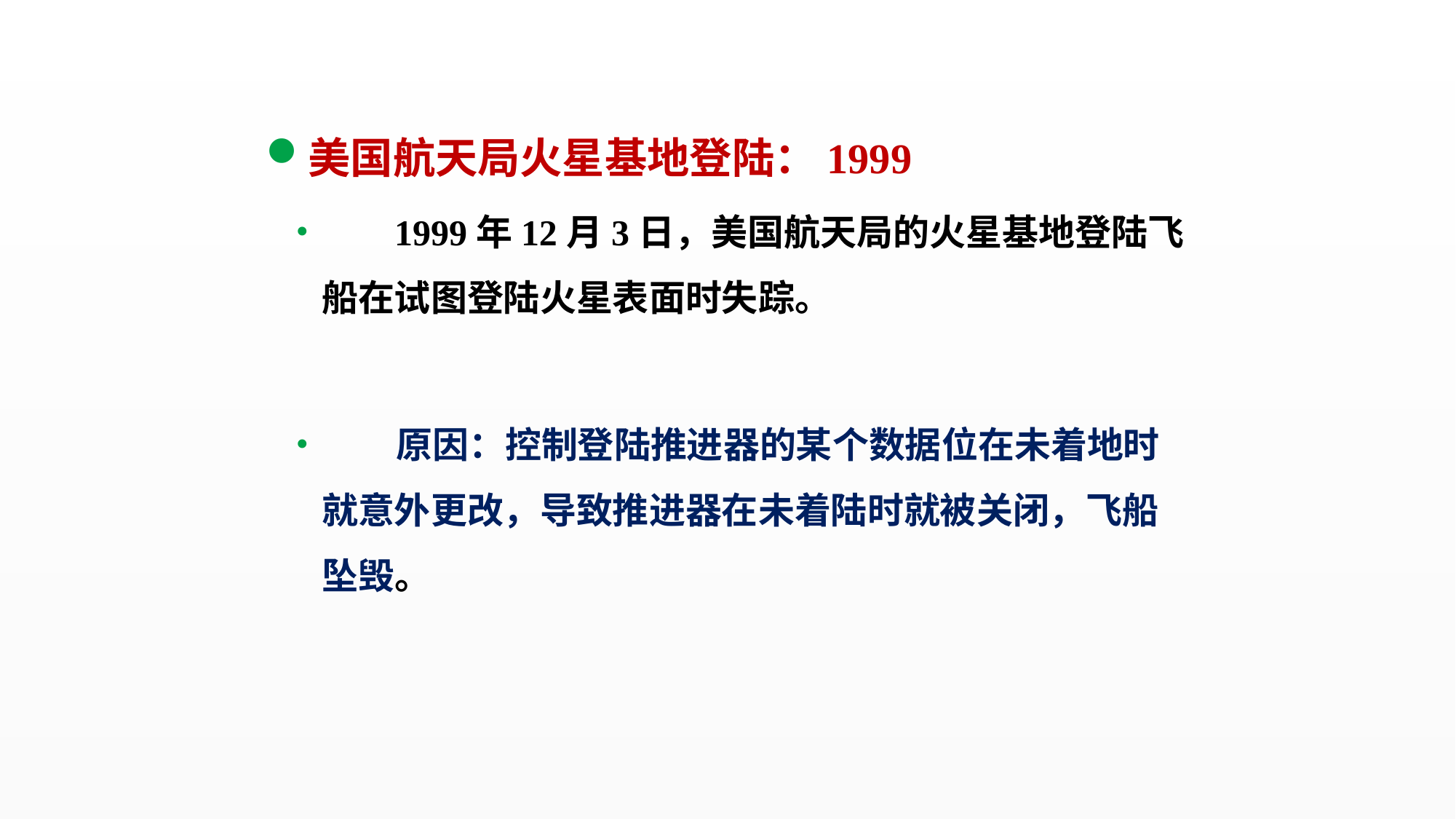

美国航天局火星基地登陆：1999
        1999年12月3日，美国航天局的火星基地登陆飞船在试图登陆火星表面时失踪。

        原因：控制登陆推进器的某个数据位在未着地时就意外更改，导致推进器在未着陆时就被关闭，飞船坠毁。